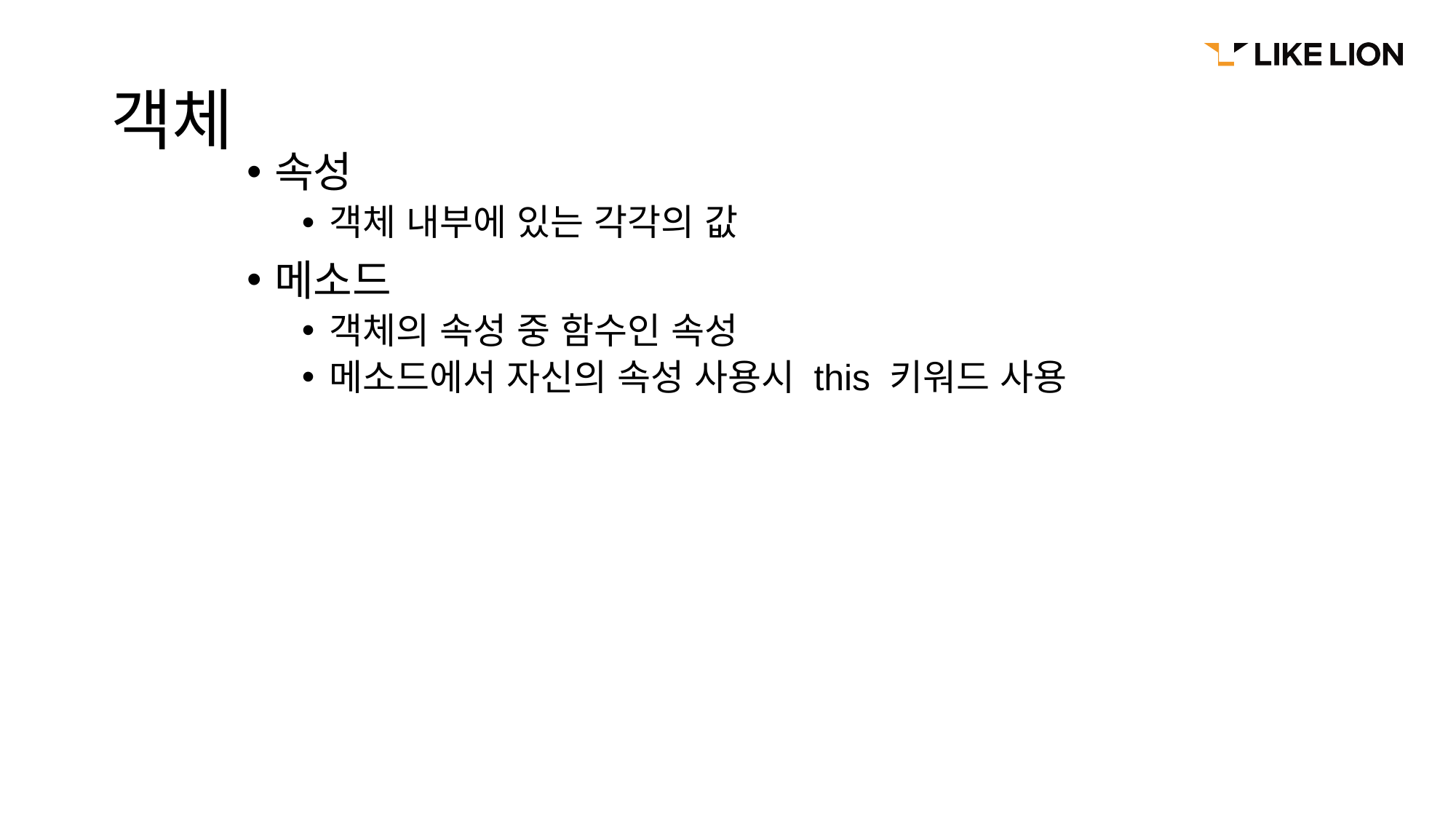

# 객체
속성
객체 내부에 있는 각각의 값
메소드
객체의 속성 중 함수인 속성
메소드에서 자신의 속성 사용시 this 키워드 사용